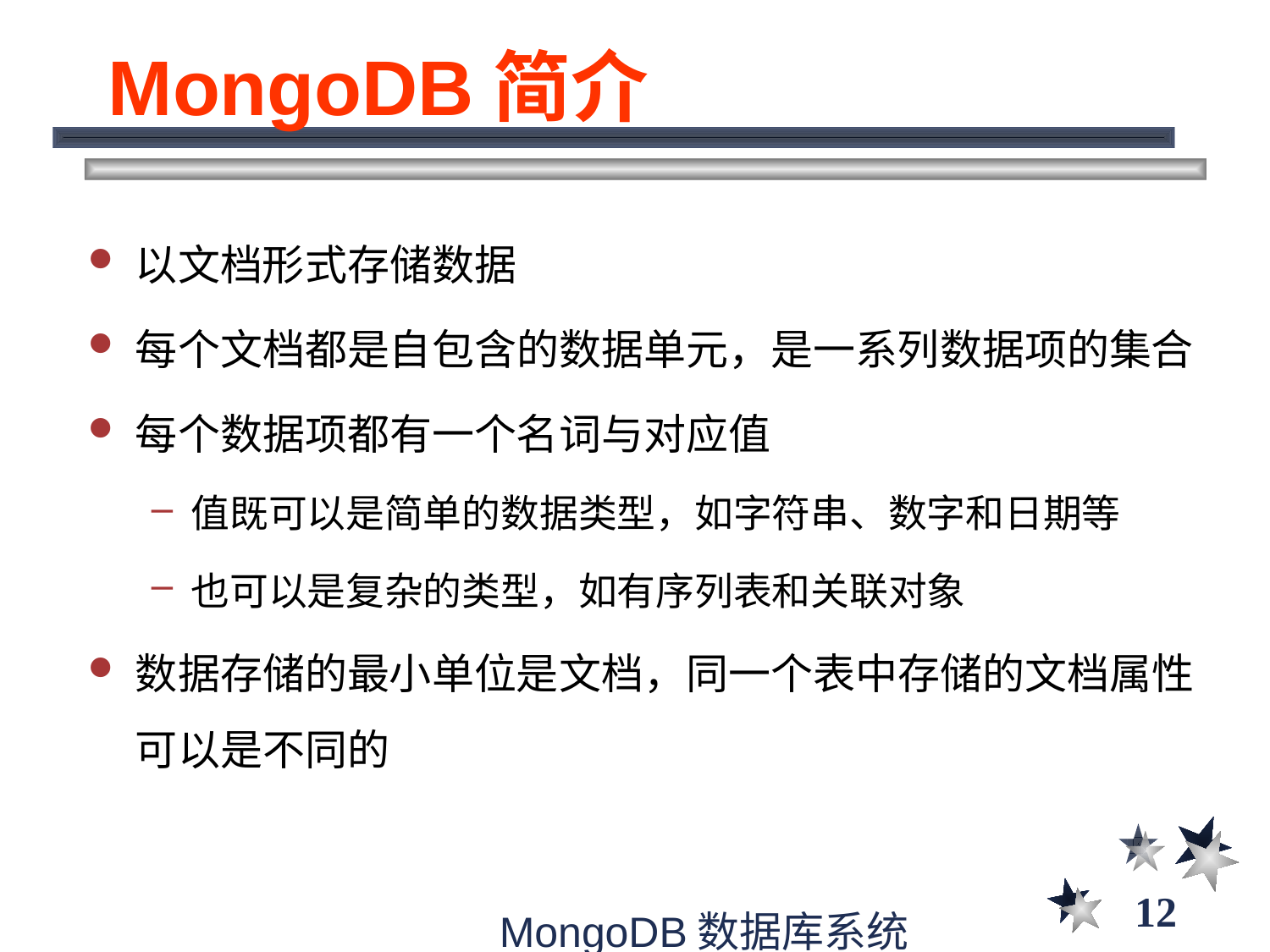

# MongoDB简介
以文档形式存储数据
每个文档都是自包含的数据单元，是一系列数据项的集合
每个数据项都有一个名词与对应值
值既可以是简单的数据类型，如字符串、数字和日期等
也可以是复杂的类型，如有序列表和关联对象
数据存储的最小单位是文档，同一个表中存储的文档属性可以是不同的
12
MongoDB数据库系统